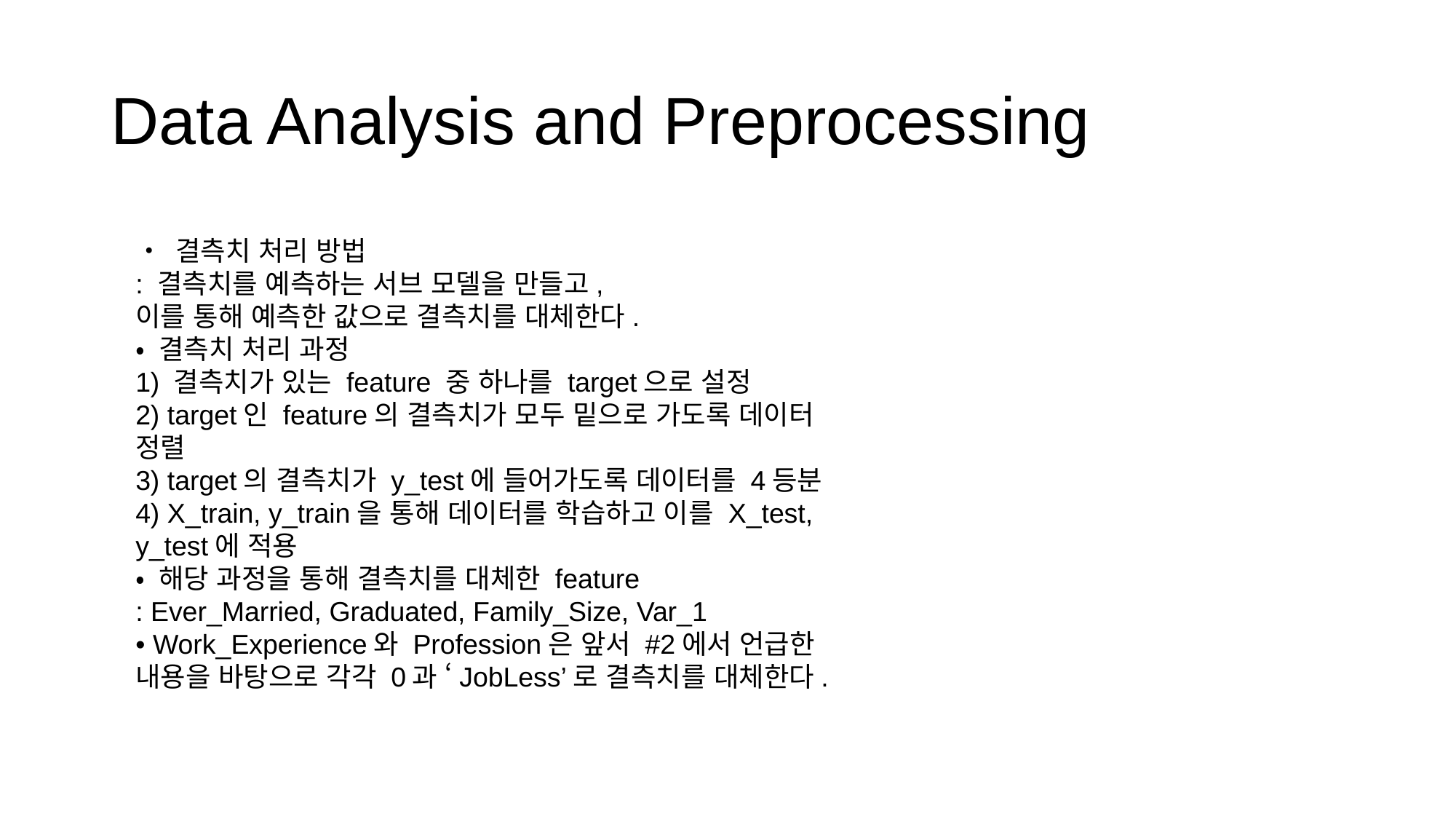

# Data Analysis and Preprocessing
• 결측치 처리 방법
: 결측치를 예측하는 서브 모델을 만들고,
이를 통해 예측한 값으로 결측치를 대체한다.
• 결측치 처리 과정
1) 결측치가 있는 feature 중 하나를 target으로 설정
2) target인 feature의 결측치가 모두 밑으로 가도록 데이터 정렬
3) target의 결측치가 y_test에 들어가도록 데이터를 4등분
4) X_train, y_train을 통해 데이터를 학습하고 이를 X_test, y_test에 적용
• 해당 과정을 통해 결측치를 대체한 feature
: Ever_Married, Graduated, Family_Size, Var_1
• Work_Experience와 Profession은 앞서 #2에서 언급한 내용을 바탕으로 각각 0과 ‘JobLess’로 결측치를 대체한다.